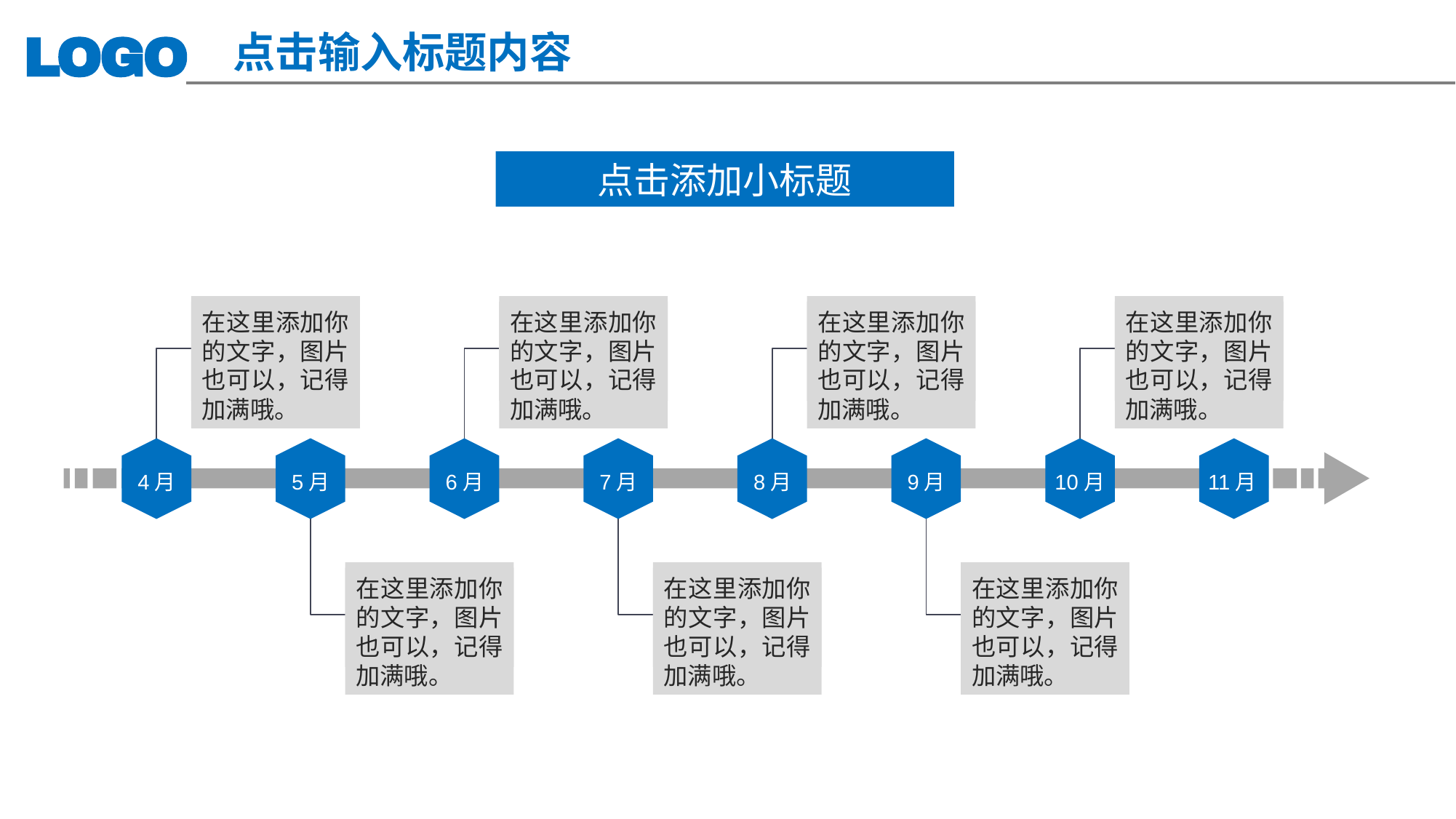

点击输入标题内容
点击添加小标题

在这里添加你的文字，图片也可以，记得加满哦。

在这里添加你的文字，图片也可以，记得加满哦。

在这里添加你的文字，图片也可以，记得加满哦。

在这里添加你的文字，图片也可以，记得加满哦。

4月

5月

6月

7月

8月

9月

10月

11月

在这里添加你的文字，图片也可以，记得加满哦。

在这里添加你的文字，图片也可以，记得加满哦。

在这里添加你的文字，图片也可以，记得加满哦。